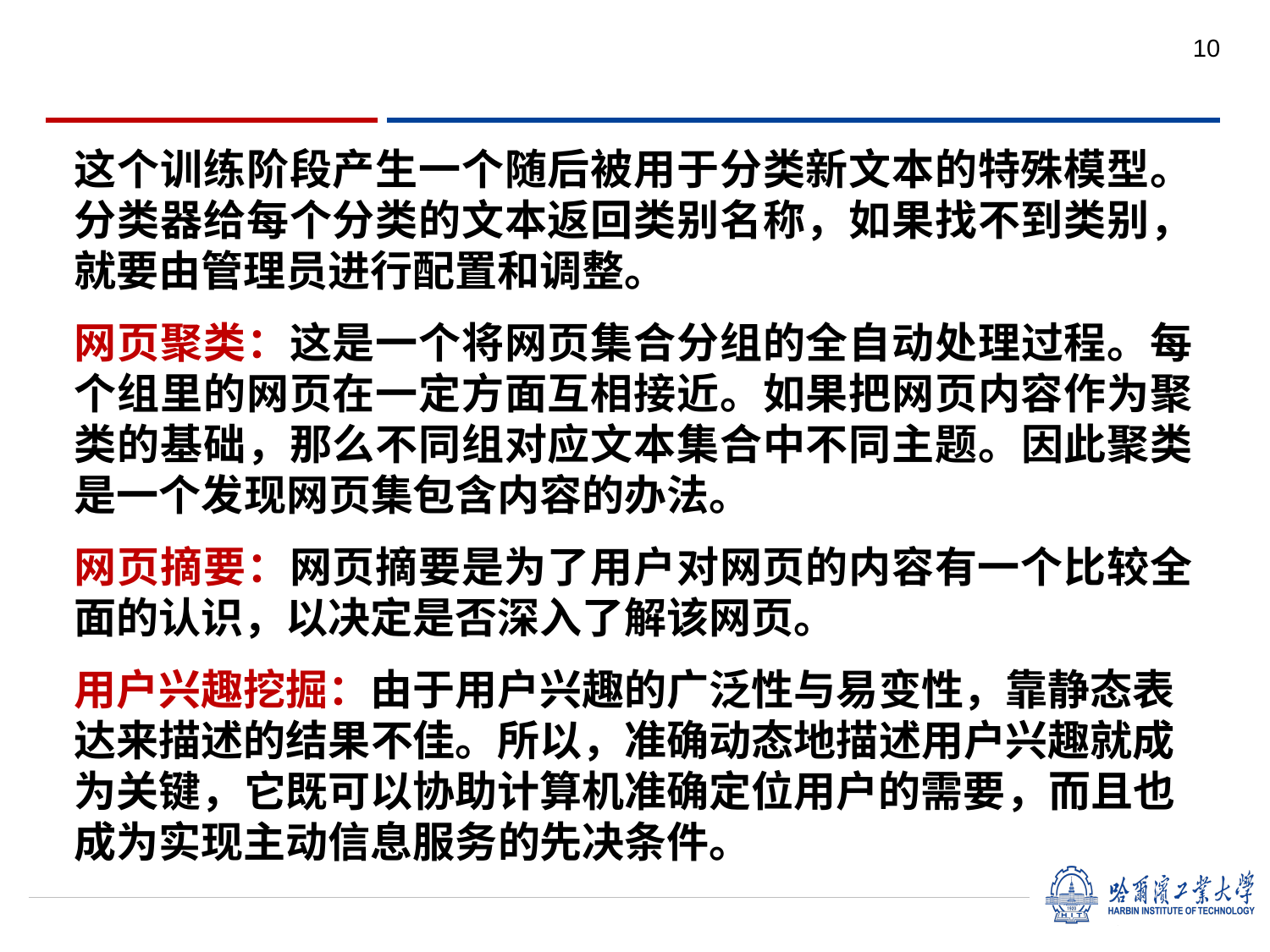

10

这个训练阶段产生一个随后被用于分类新文本的特殊模型。分类器给每个分类的文本返回类别名称，如果找不到类别，就要由管理员进行配置和调整。
网页聚类：这是一个将网页集合分组的全自动处理过程。每个组里的网页在一定方面互相接近。如果把网页内容作为聚类的基础，那么不同组对应文本集合中不同主题。因此聚类是一个发现网页集包含内容的办法。
网页摘要：网页摘要是为了用户对网页的内容有一个比较全面的认识，以决定是否深入了解该网页。
用户兴趣挖掘：由于用户兴趣的广泛性与易变性，靠静态表达来描述的结果不佳。所以，准确动态地描述用户兴趣就成为关键，它既可以协助计算机准确定位用户的需要，而且也成为实现主动信息服务的先决条件。